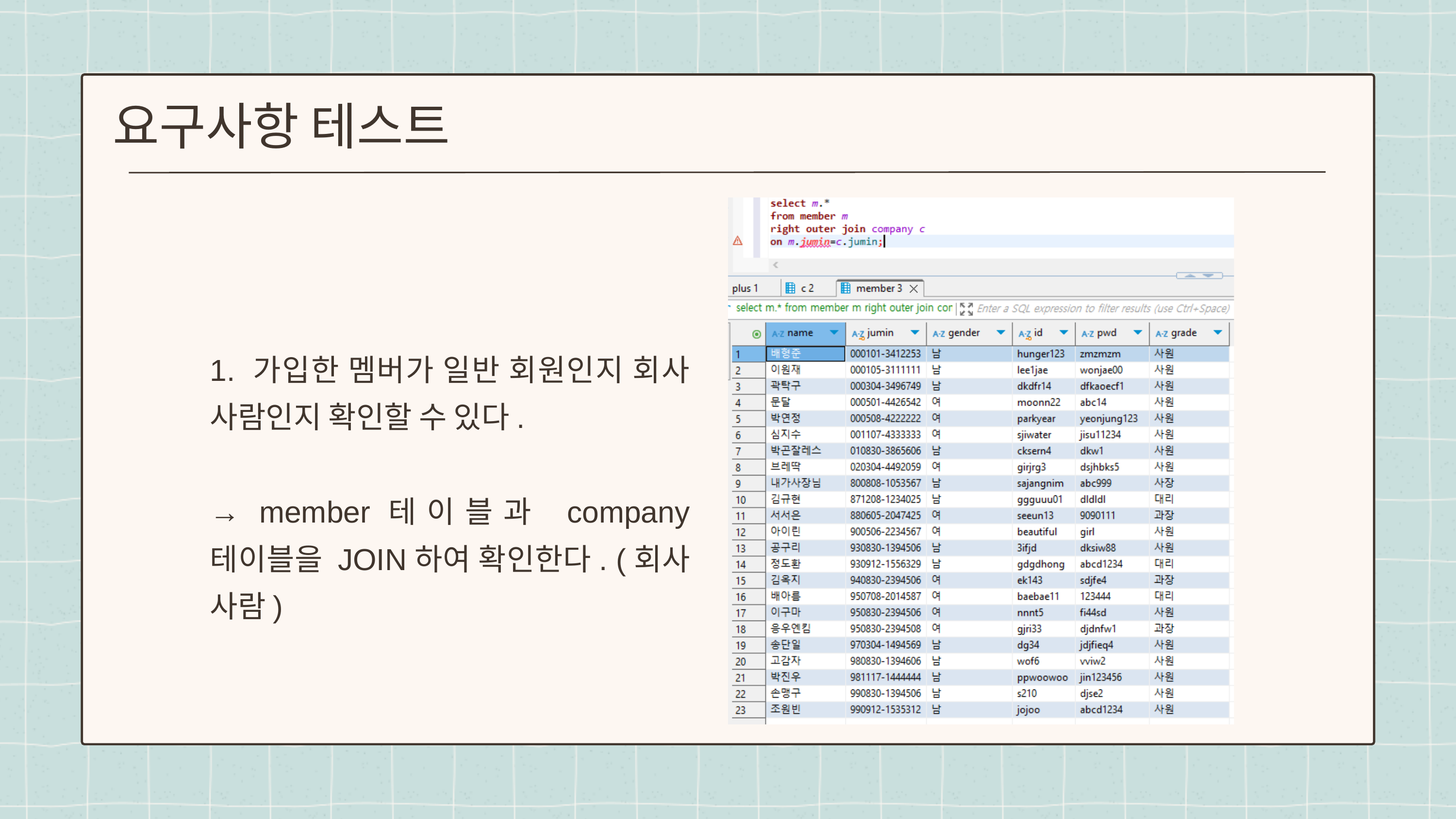

요구사항 테스트

1. 가입한 멤버가 일반 회원인지 회사 사람인지 확인할 수 있다.

→ member테이블과 company 테이블을 JOIN하여 확인한다. (회사 사람)